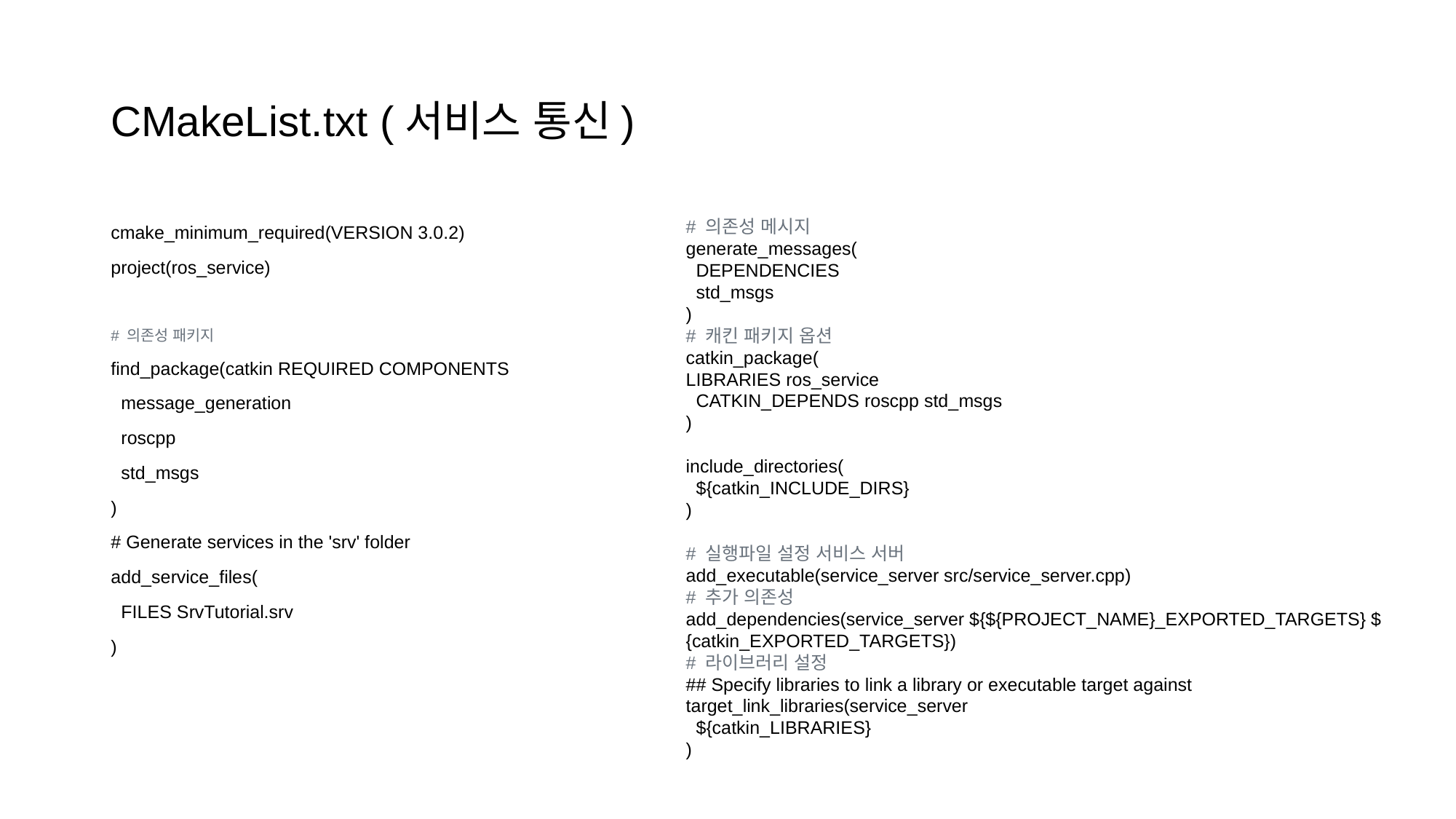

# CMakeList.txt (서비스 통신)
# 의존성 메시지
generate_messages(
  DEPENDENCIES
  std_msgs
)
# 캐킨 패키지 옵션
catkin_package(
LIBRARIES ros_service
  CATKIN_DEPENDS roscpp std_msgs
)

include_directories(
  ${catkin_INCLUDE_DIRS}
)

# 실행파일 설정 서비스 서버
add_executable(service_server src/service_server.cpp)
# 추가 의존성
add_dependencies(service_server ${${PROJECT_NAME}_EXPORTED_TARGETS} ${catkin_EXPORTED_TARGETS})
# 라이브러리 설정
## Specify libraries to link a library or executable target against
target_link_libraries(service_server
  ${catkin_LIBRARIES}
)
cmake_minimum_required(VERSION 3.0.2)
project(ros_service)

# 의존성 패키지
find_package(catkin REQUIRED COMPONENTS
  message_generation
  roscpp
  std_msgs
)
# Generate services in the 'srv' folder
add_service_files(
  FILES SrvTutorial.srv
)